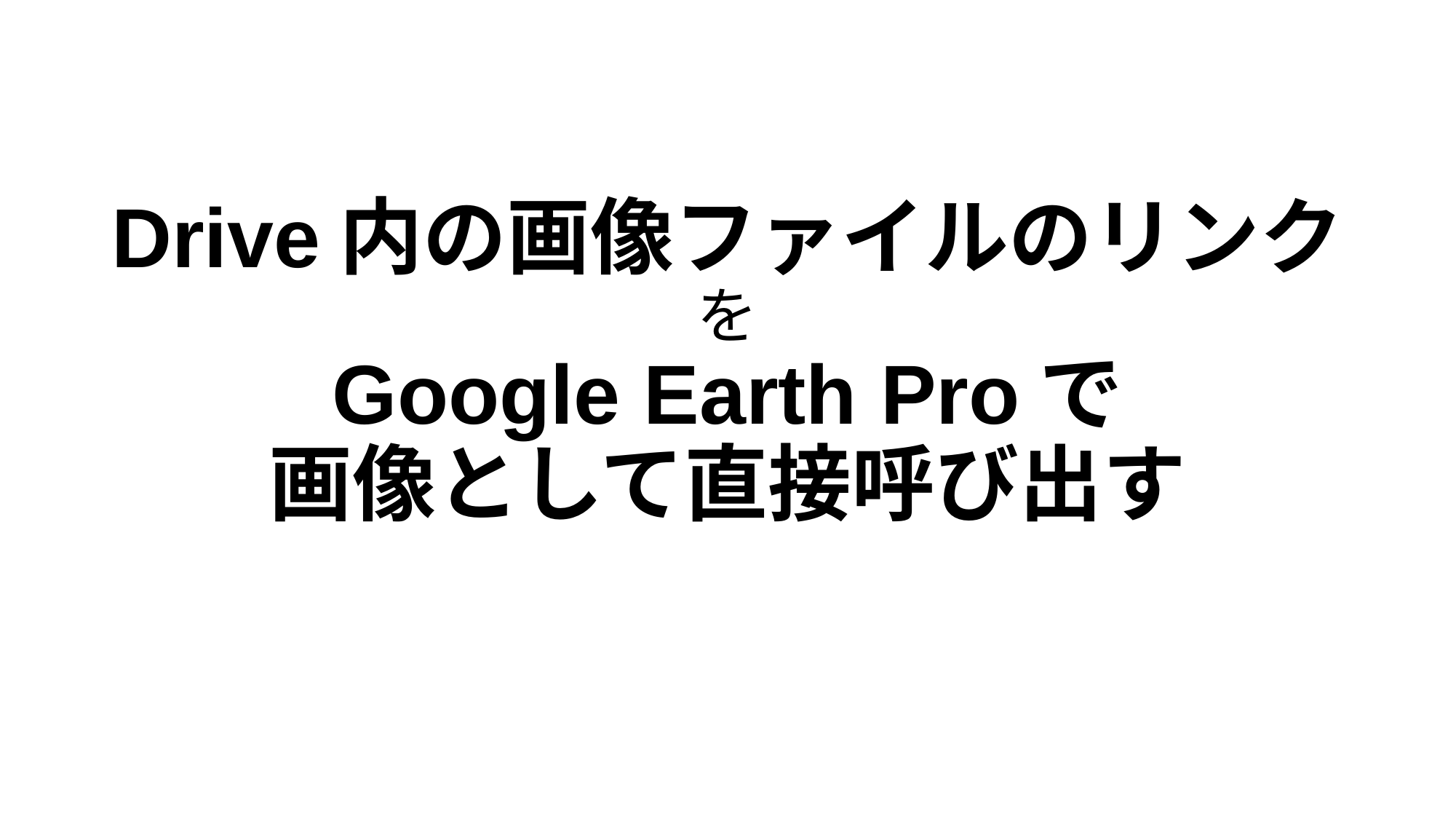

# Drive内の画像ファイルのリンク を Google Earth Proで 画像として直接呼び出す